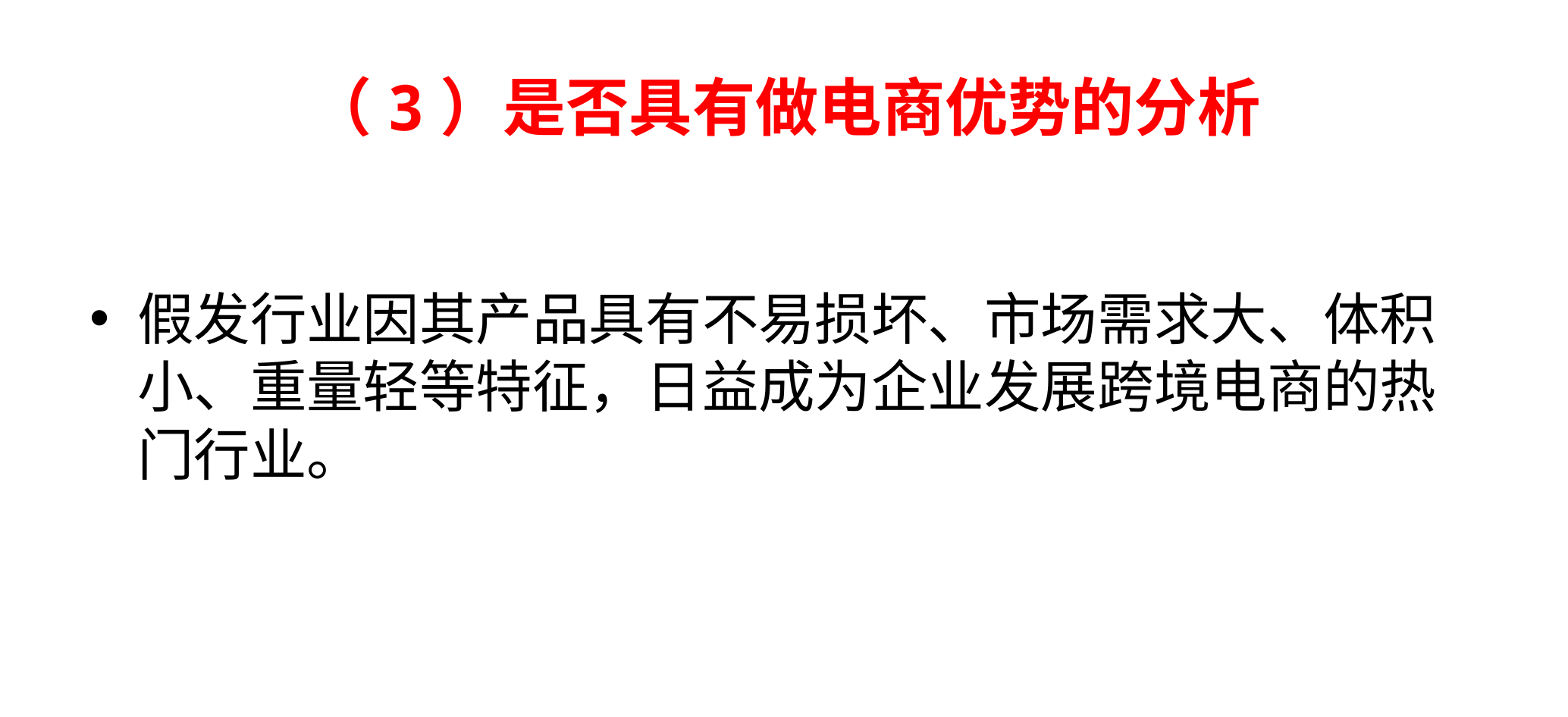

（3）是否具有做电商优势的分析
假发行业因其产品具有不易损坏、市场需求大、体积小、重量轻等特征，日益成为企业发展跨境电商的热门行业。